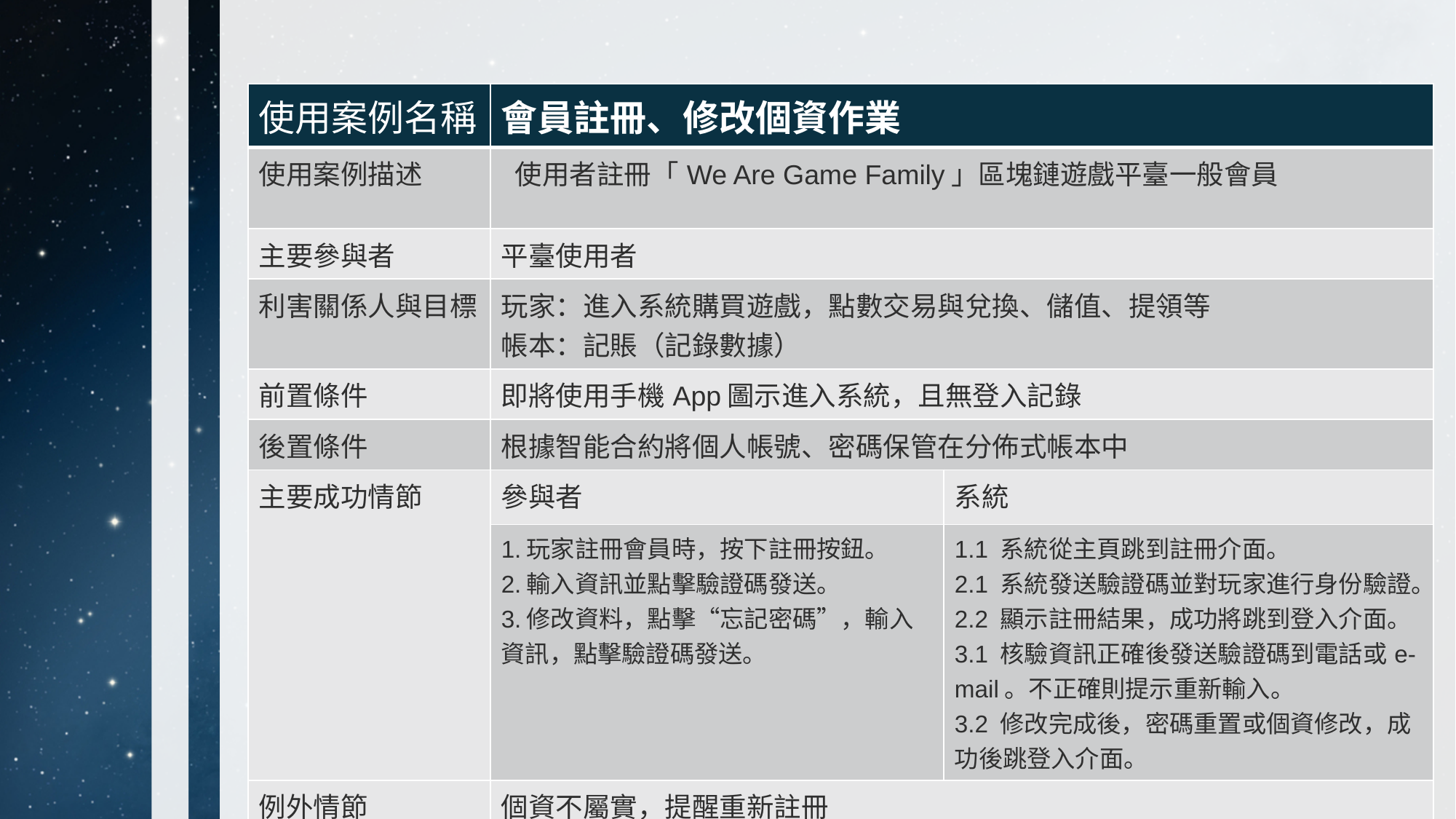

| 使用案例名稱 | 會員註冊、修改個資作業 |  |
| --- | --- | --- |
| 使用案例描述 | 使用者註冊「We Are Game Family」區塊鏈遊戲平臺一般會員 |  |
| 主要參與者 | 平臺使用者 |  |
| 利害關係人與目標 | 玩家：進入系統購買遊戲，點數交易與兌換、儲值、提領等 帳本：記賬（記錄數據） |  |
| 前置條件 | 即將使用手機App圖示進入系統，且無登入記錄 |  |
| 後置條件 | 根據智能合約將個人帳號、密碼保管在分佈式帳本中 |  |
| 主要成功情節 | 參與者 | 系統 |
|  | 1.玩家註冊會員時，按下註冊按鈕。 2.輸入資訊並點擊驗證碼發送。 3.修改資料，點擊“忘記密碼”，輸入資訊，點擊驗證碼發送。 | 1.1 系統從主頁跳到註冊介面。 2.1 系統發送驗證碼並對玩家進行身份驗證。 2.2 顯示註冊結果，成功將跳到登入介面。 3.1 核驗資訊正確後發送驗證碼到電話或e-mail。不正確則提示重新輸入。 3.2 修改完成後，密碼重置或個資修改，成功後跳登入介面。 |
| 例外情節 | 個資不屬實，提醒重新註冊 |  |